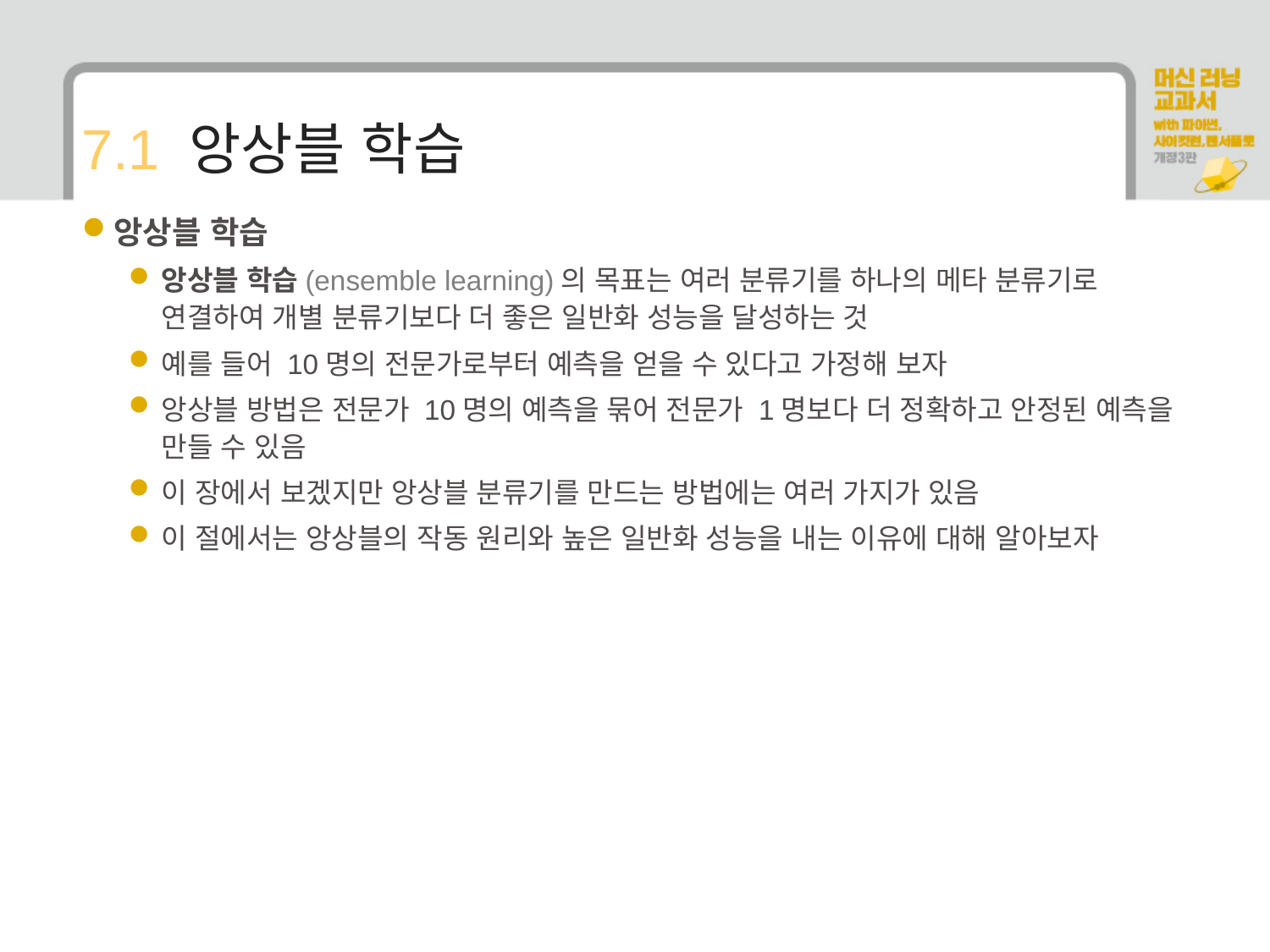

# 7.1 앙상블 학습
앙상블 학습
앙상블 학습(ensemble learning)의 목표는 여러 분류기를 하나의 메타 분류기로 연결하여 개별 분류기보다 더 좋은 일반화 성능을 달성하는 것
예를 들어 10명의 전문가로부터 예측을 얻을 수 있다고 가정해 보자
앙상블 방법은 전문가 10명의 예측을 묶어 전문가 1명보다 더 정확하고 안정된 예측을 만들 수 있음
이 장에서 보겠지만 앙상블 분류기를 만드는 방법에는 여러 가지가 있음
이 절에서는 앙상블의 작동 원리와 높은 일반화 성능을 내는 이유에 대해 알아보자